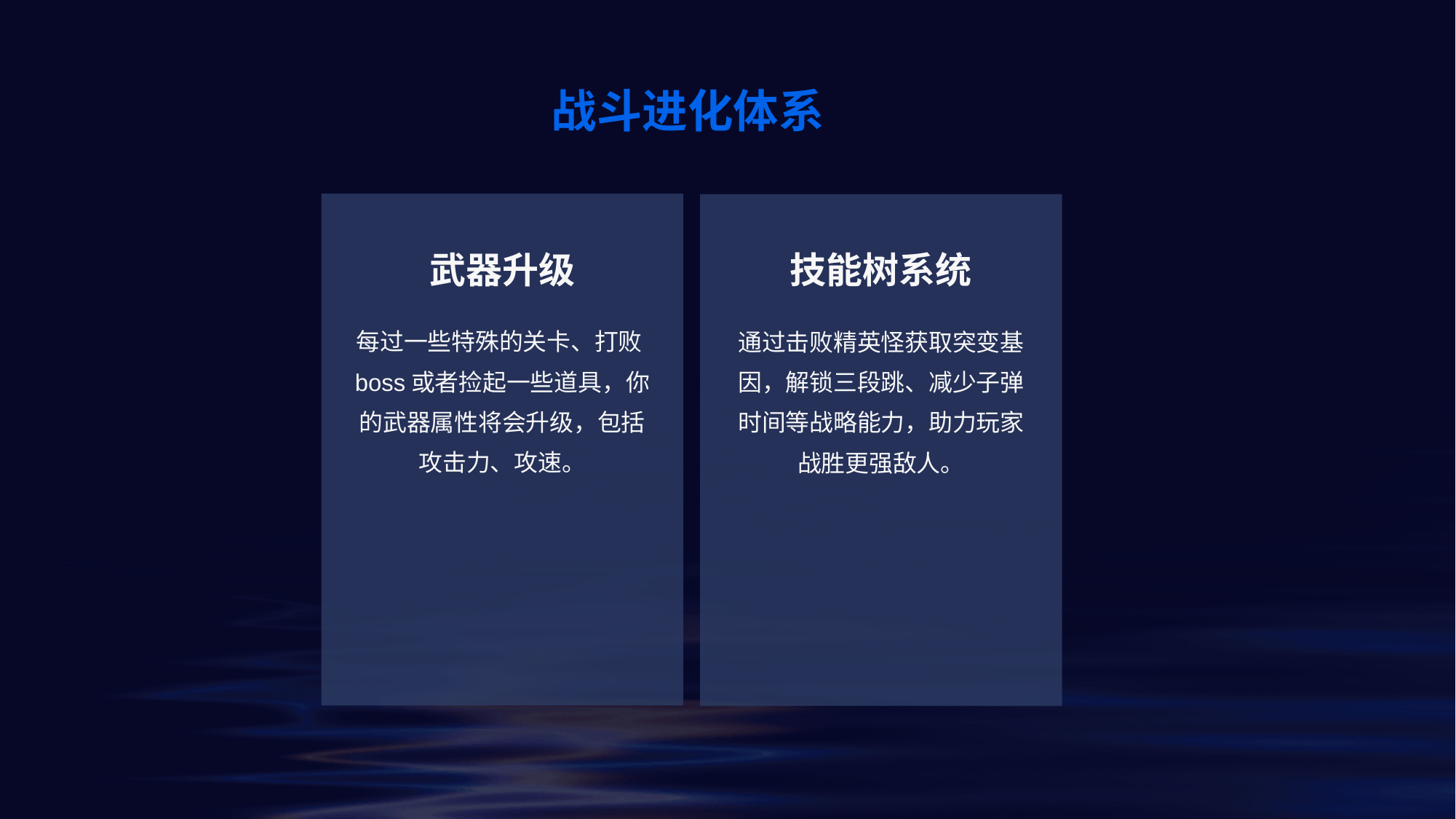

战斗进化体系

武器升级
技能树系统
每过一些特殊的关卡、打败boss或者捡起一些道具，你的武器属性将会升级，包括攻击力、攻速。
通过击败精英怪获取突变基因，解锁三段跳、减少子弹时间等战略能力，助力玩家战胜更强敌人。